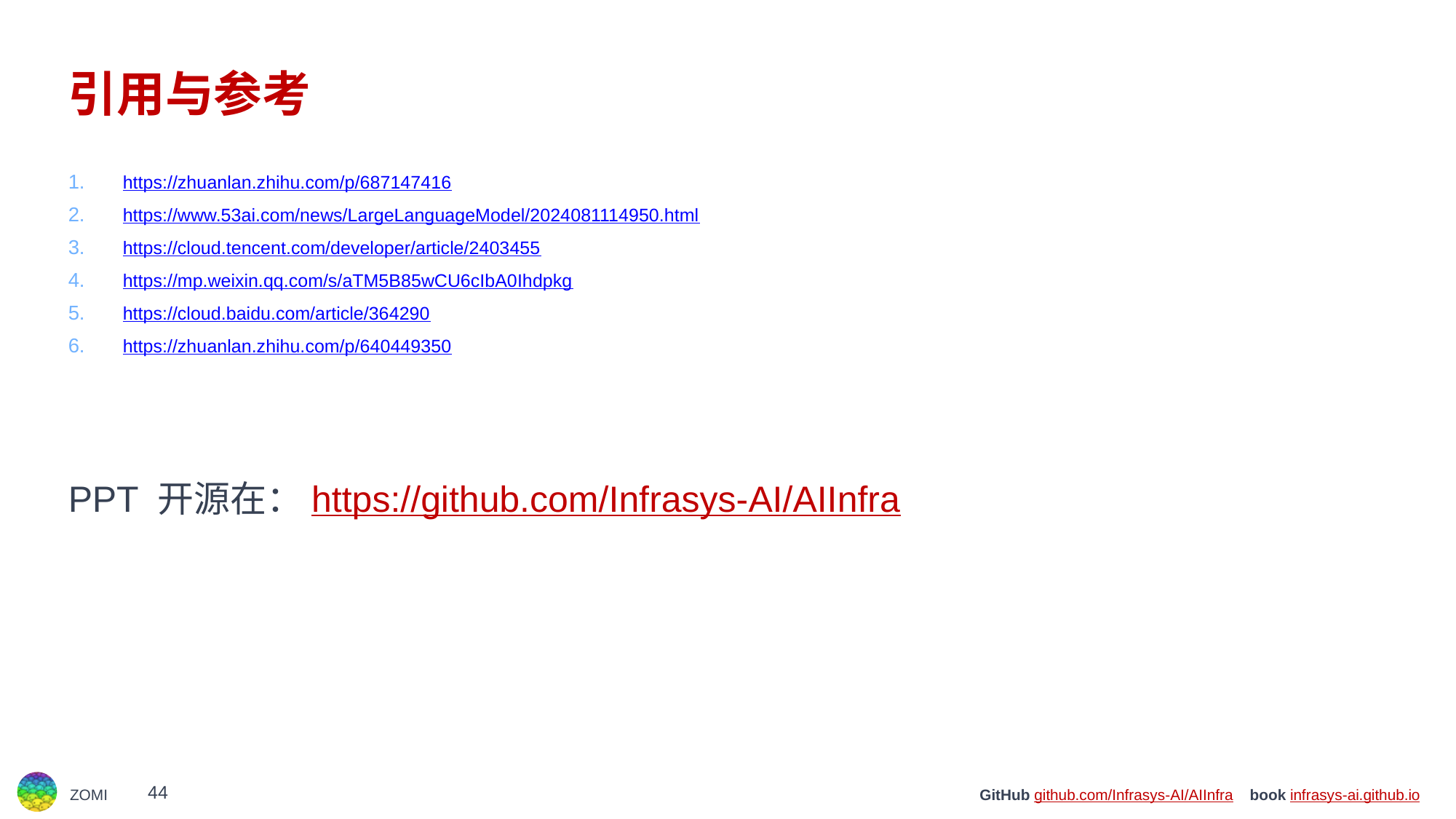

# 引用与参考
https://zhuanlan.zhihu.com/p/687147416
https://www.53ai.com/news/LargeLanguageModel/2024081114950.html
https://cloud.tencent.com/developer/article/2403455
https://mp.weixin.qq.com/s/aTM5B85wCU6cIbA0Ihdpkg
https://cloud.baidu.com/article/364290
https://zhuanlan.zhihu.com/p/640449350

PPT 开源在：https://github.com/Infrasys-AI/AIInfra